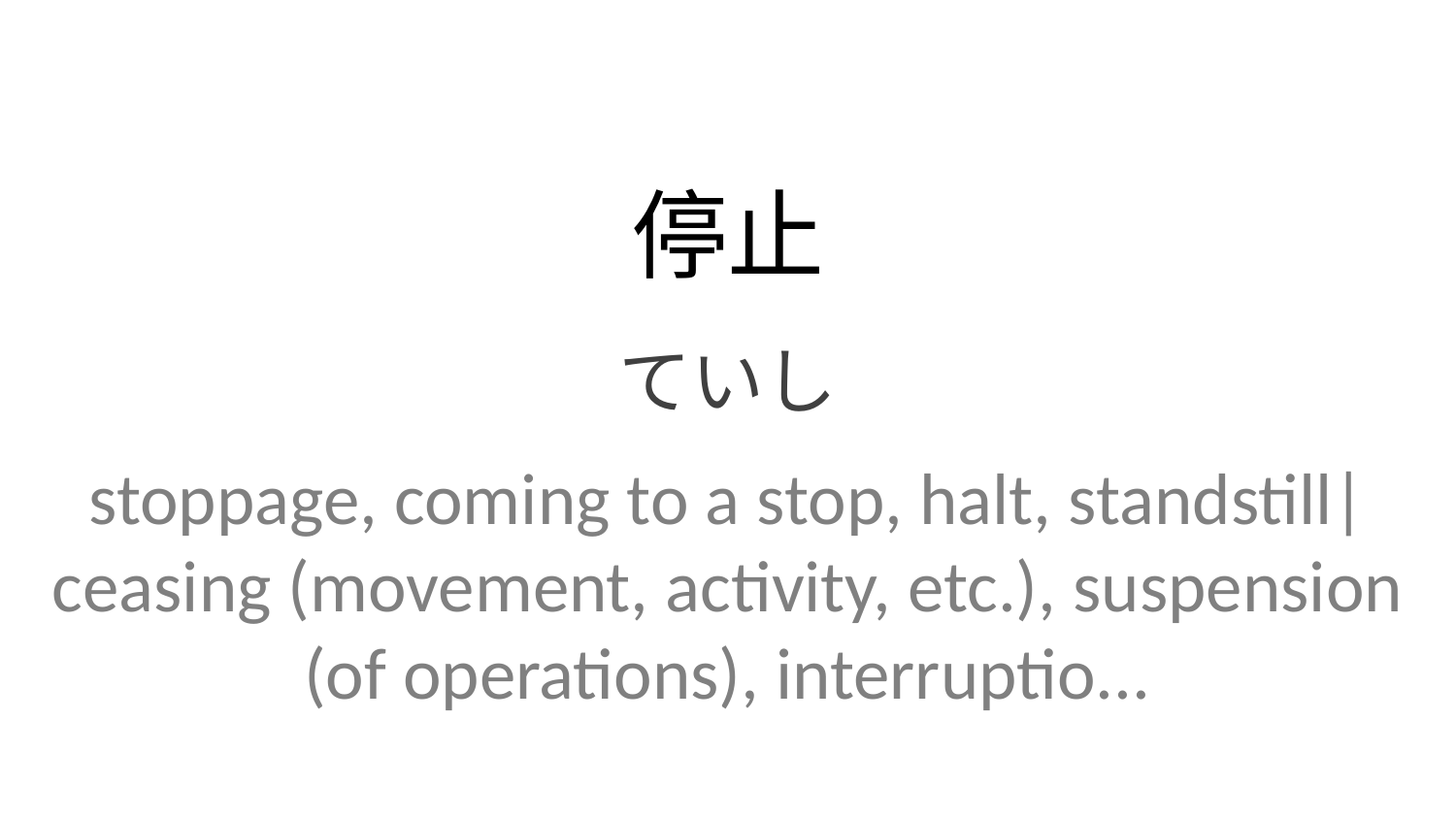

停止

ていし
stoppage, coming to a stop, halt, standstill| ceasing (movement, activity, etc.), suspension (of operations), interruptio...